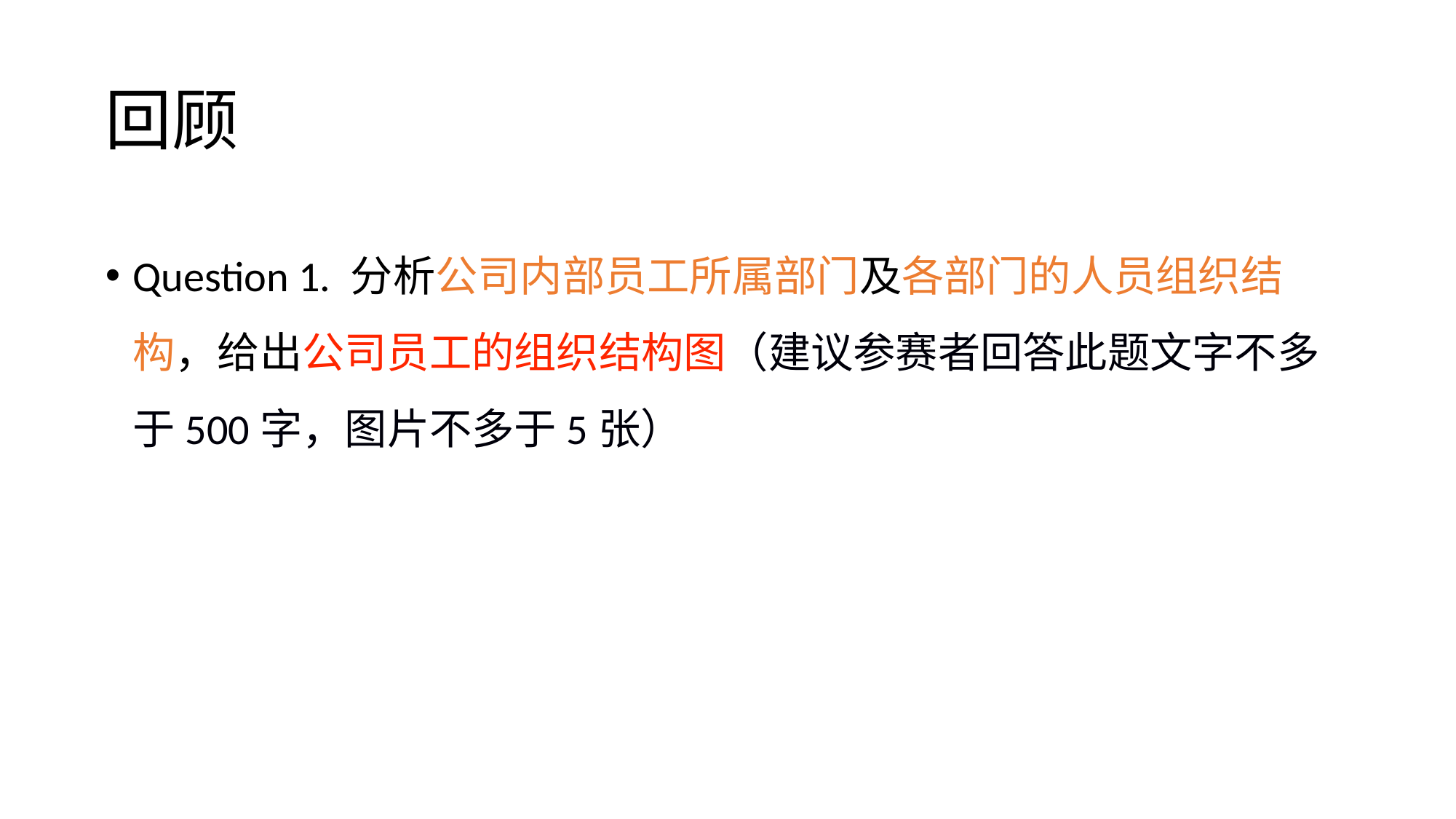

# 回顾
Question 1. 分析公司内部员工所属部门及各部门的人员组织结构，给出公司员工的组织结构图（建议参赛者回答此题文字不多于500字，图片不多于5张）